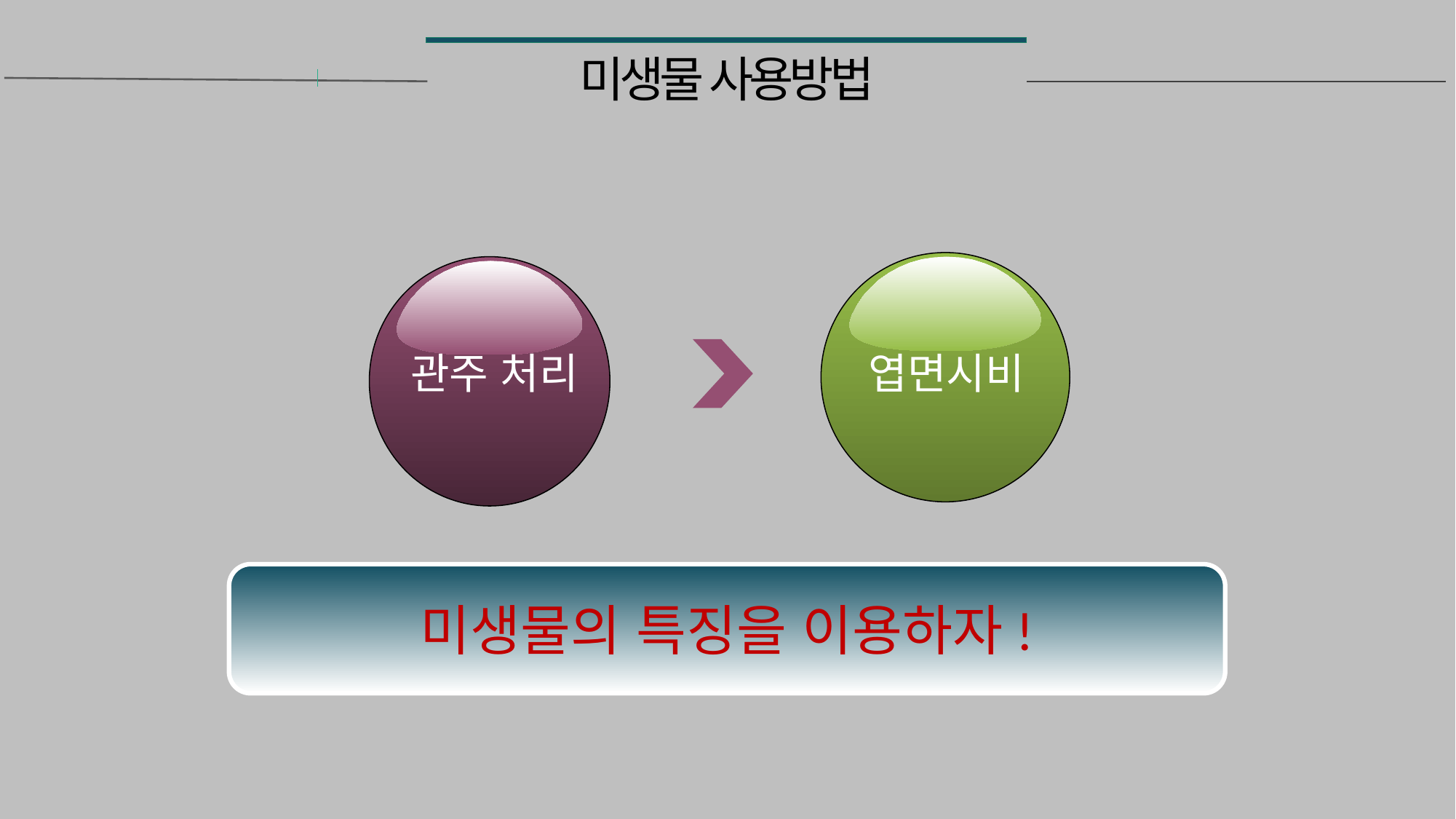

# 미생물 사용방법

관주 처리
엽면시비
미생물의 특징을 이용하자!